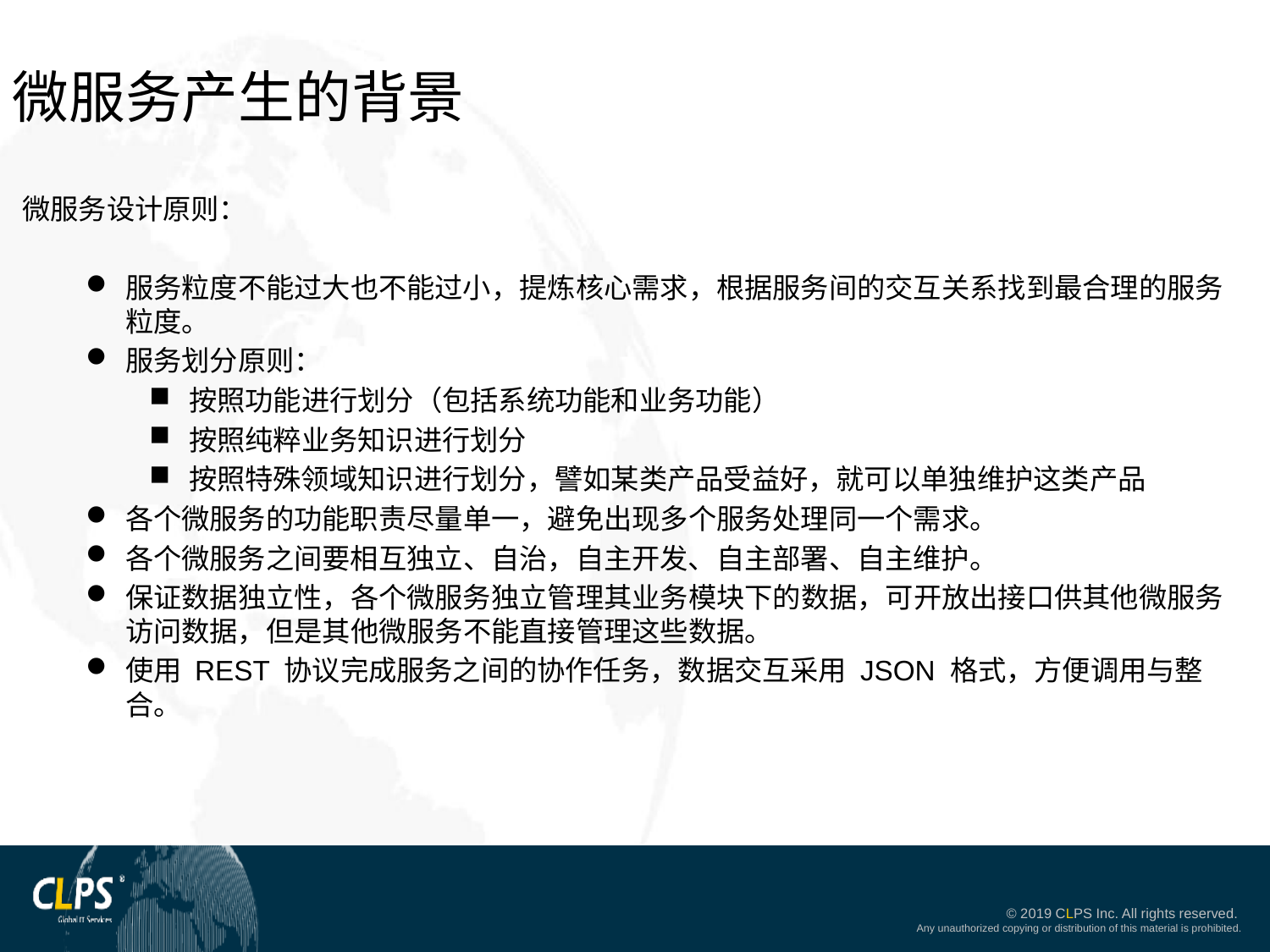

微服务产生的背景

微服务设计原则：

服务粒度不能过大也不能过小，提炼核心需求，根据服务间的交互关系找到最合理的服务粒度。
服务划分原则：
按照功能进行划分（包括系统功能和业务功能）
按照纯粹业务知识进行划分
按照特殊领域知识进行划分，譬如某类产品受益好，就可以单独维护这类产品
各个微服务的功能职责尽量单一，避免出现多个服务处理同一个需求。
各个微服务之间要相互独立、自治，自主开发、自主部署、自主维护。
保证数据独立性，各个微服务独立管理其业务模块下的数据，可开放出接口供其他微服务访问数据，但是其他微服务不能直接管理这些数据。
使用 REST 协议完成服务之间的协作任务，数据交互采用 JSON 格式，方便调用与整合。
7